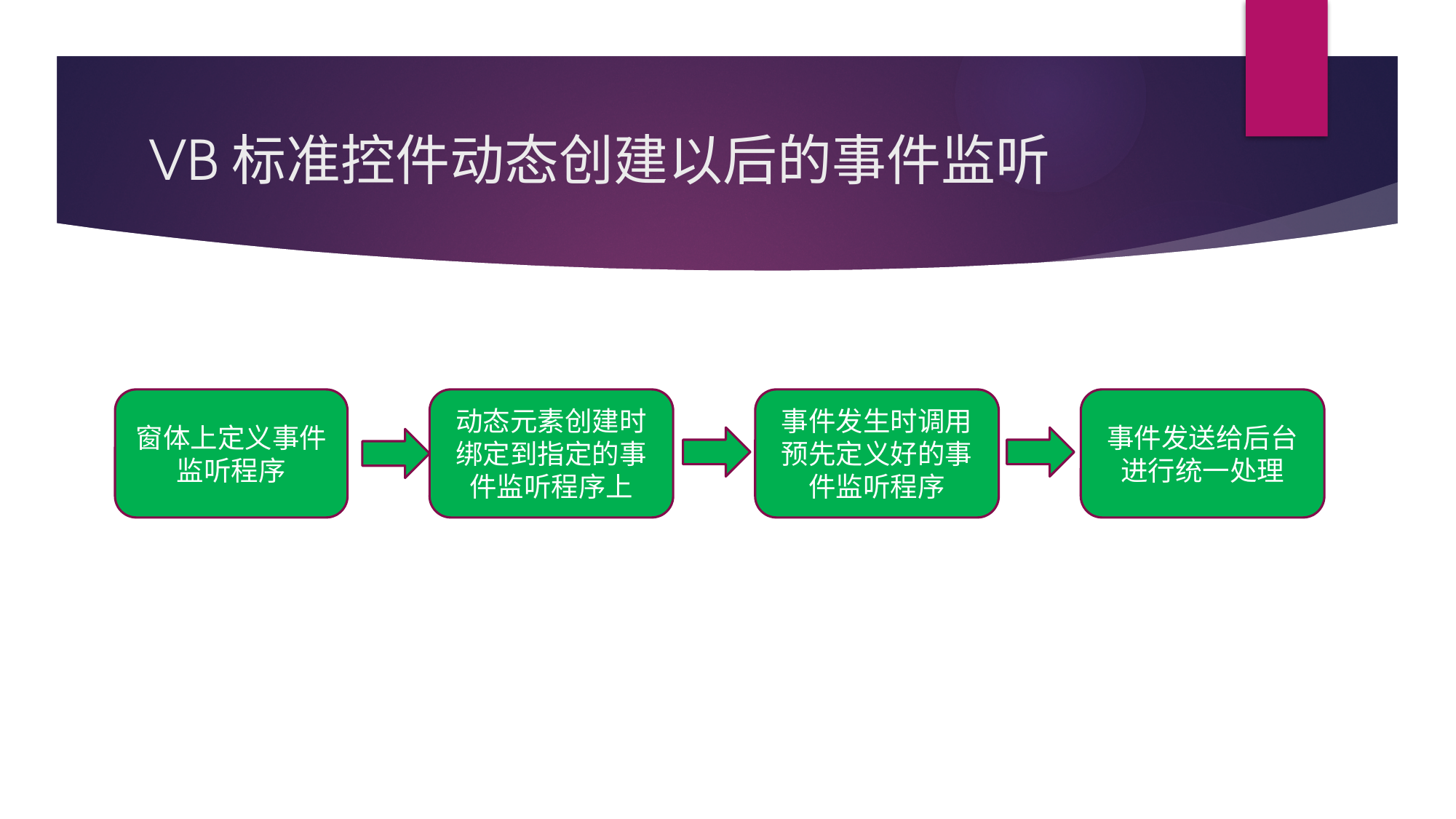

# VB标准控件动态创建以后的事件监听
窗体上定义事件监听程序
动态元素创建时绑定到指定的事件监听程序上
事件发生时调用预先定义好的事件监听程序
事件发送给后台进行统一处理